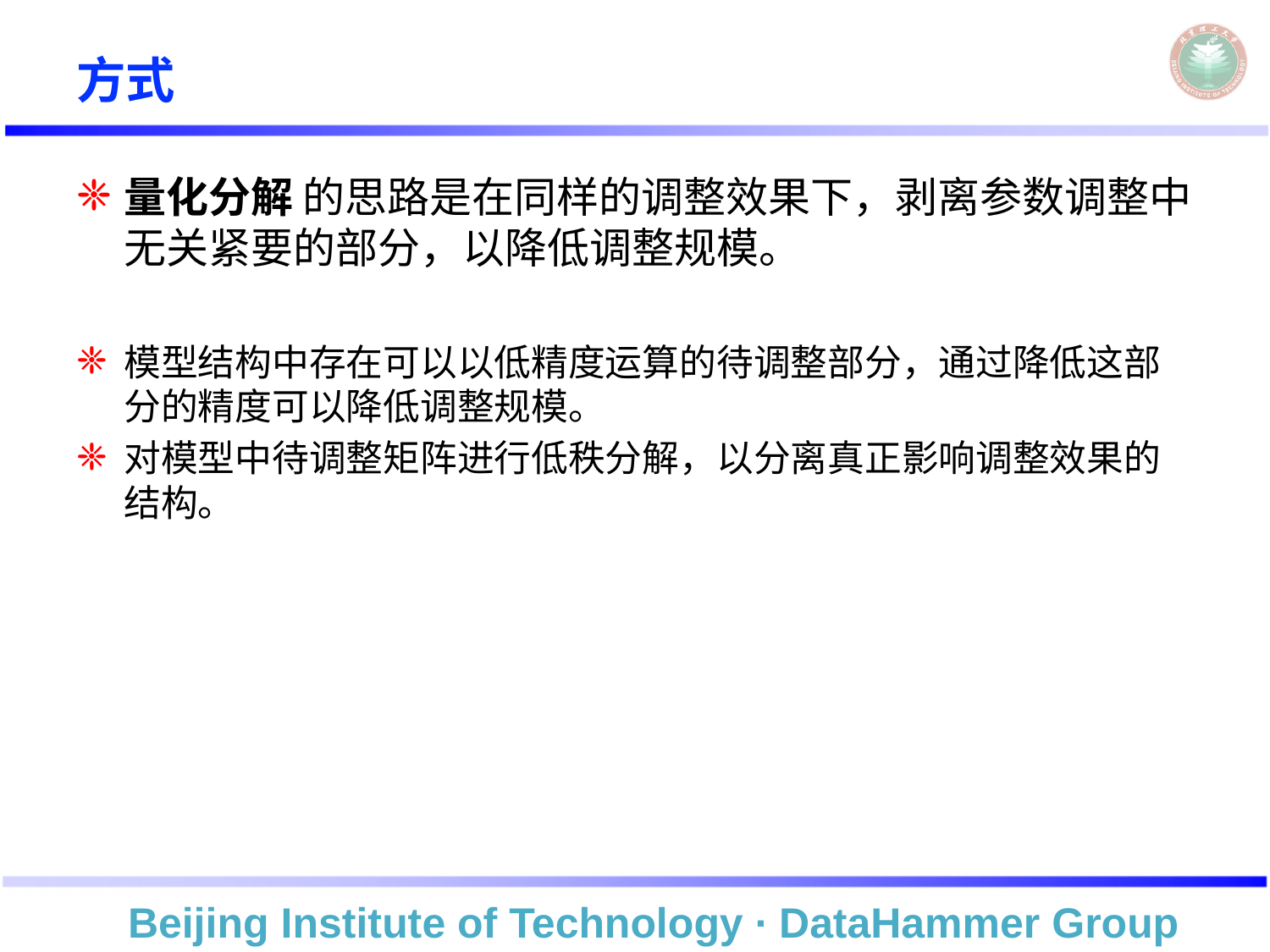

# 方式
量化分解 的思路是在同样的调整效果下，剥离参数调整中无关紧要的部分，以降低调整规模。

模型结构中存在可以以低精度运算的待调整部分，通过降低这部分的精度可以降低调整规模。
对模型中待调整矩阵进行低秩分解，以分离真正影响调整效果的结构。